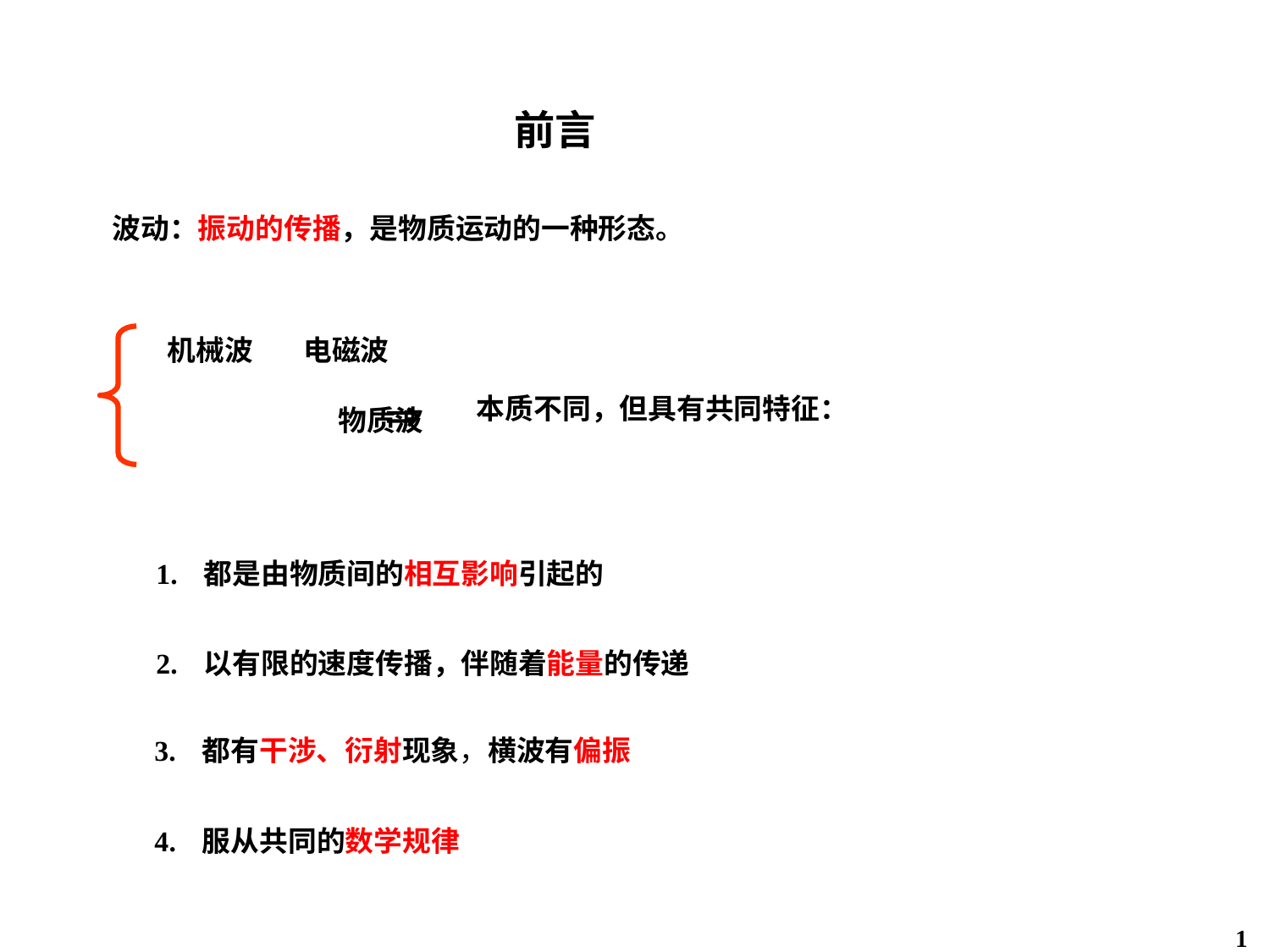

前言
波动：振动的传播，是物质运动的一种形态。
机械波       电磁波                                          物质波

⇒
本质不同，但具有共同特征：
1.  都是由物质间的相互影响引起的
2.  以有限的速度传播，伴随着能量的传递
3.  都有干涉、衍射现象，横波有偏振
4.  服从共同的数学规律
1